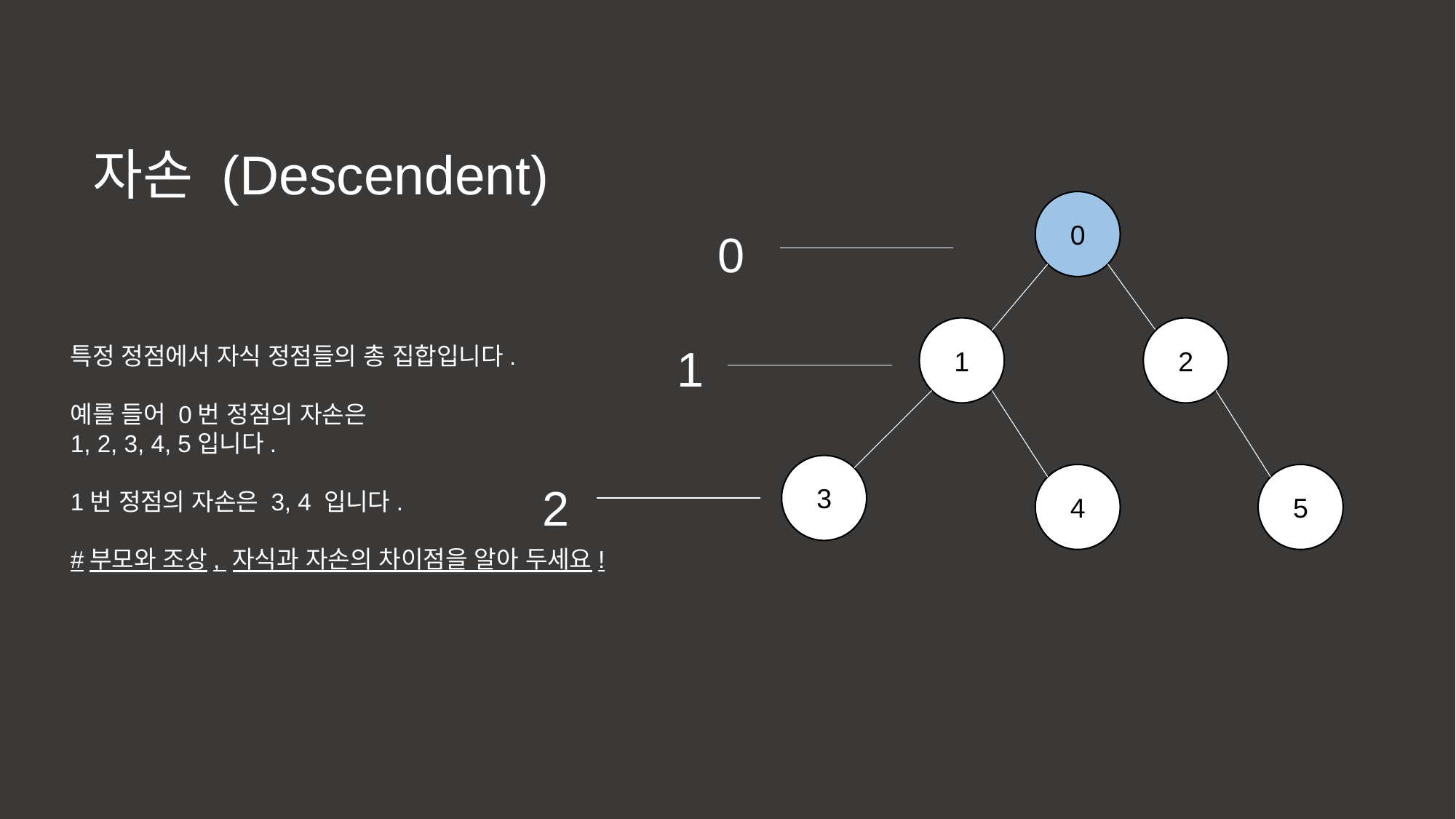

자손 (Descendent)
0
0
1
2
1
특정 정점에서 자식 정점들의 총 집합입니다.

예를 들어 0번 정점의 자손은
1, 2, 3, 4, 5입니다.

1번 정점의 자손은 3, 4 입니다.

#부모와 조상, 자식과 자손의 차이점을 알아 두세요!

3
4
5
2